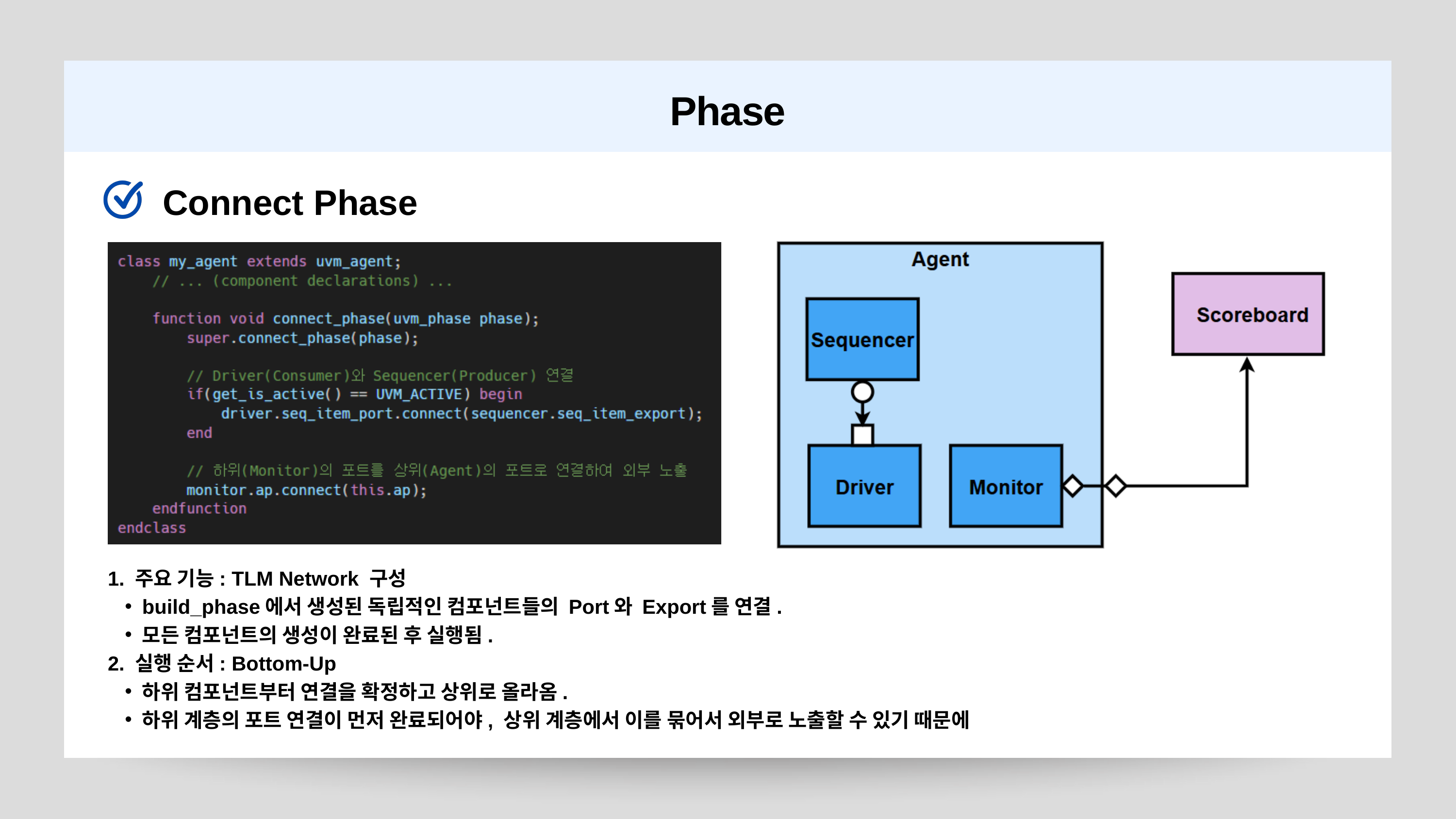

Phase
Connect Phase

1. 주요 기능: TLM Network 구성
build_phase에서 생성된 독립적인 컴포넌트들의 Port와 Export를 연결.
모든 컴포넌트의 생성이 완료된 후 실행됨.
2. 실행 순서: Bottom-Up
하위 컴포넌트부터 연결을 확정하고 상위로 올라옴.
하위 계층의 포트 연결이 먼저 완료되어야, 상위 계층에서 이를 묶어서 외부로 노출할 수 있기 때문에